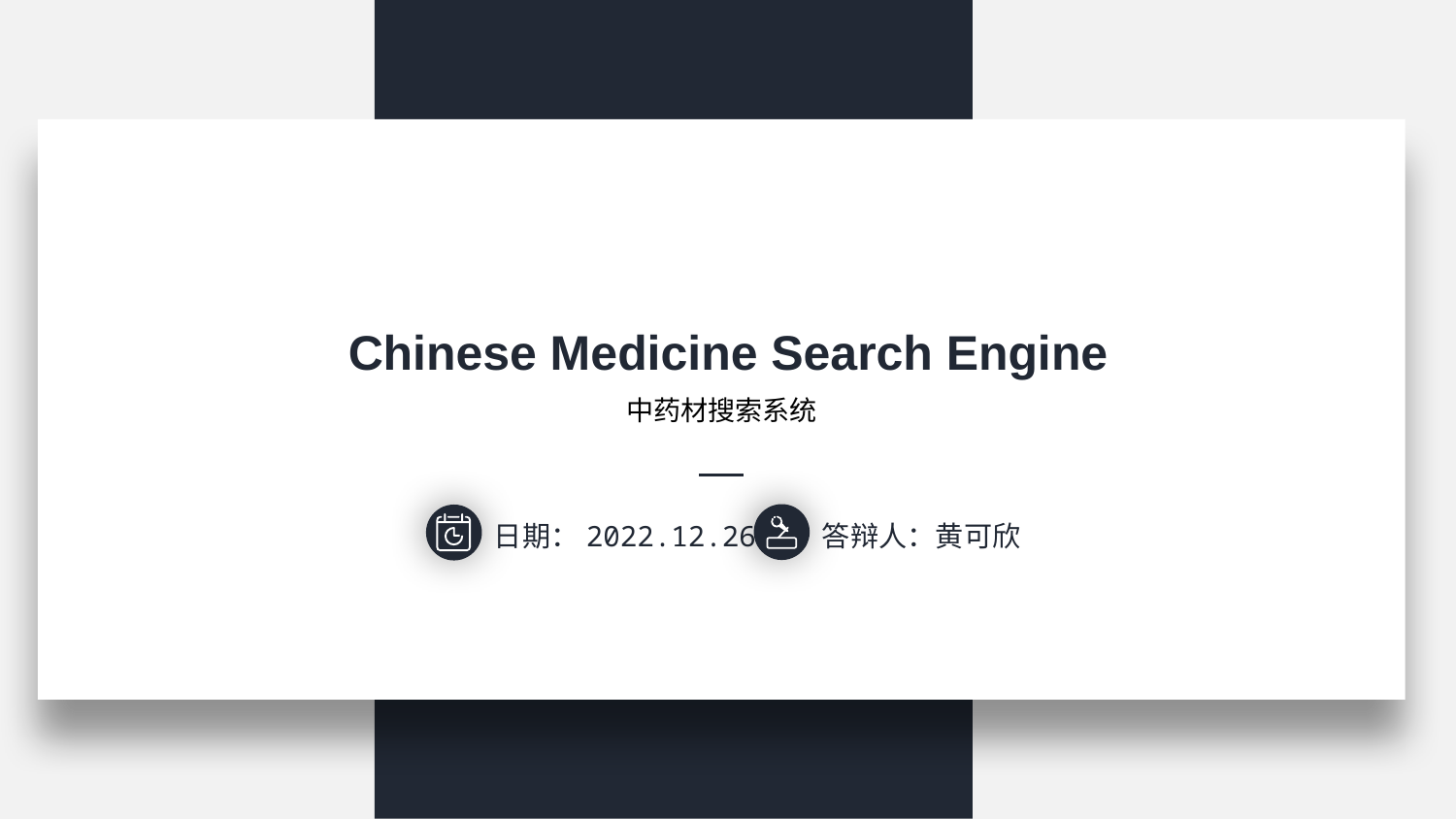

中药材搜索系统
 Chinese Medicine Search Engine

答辩人：黄可欣
日期：2022.12.26